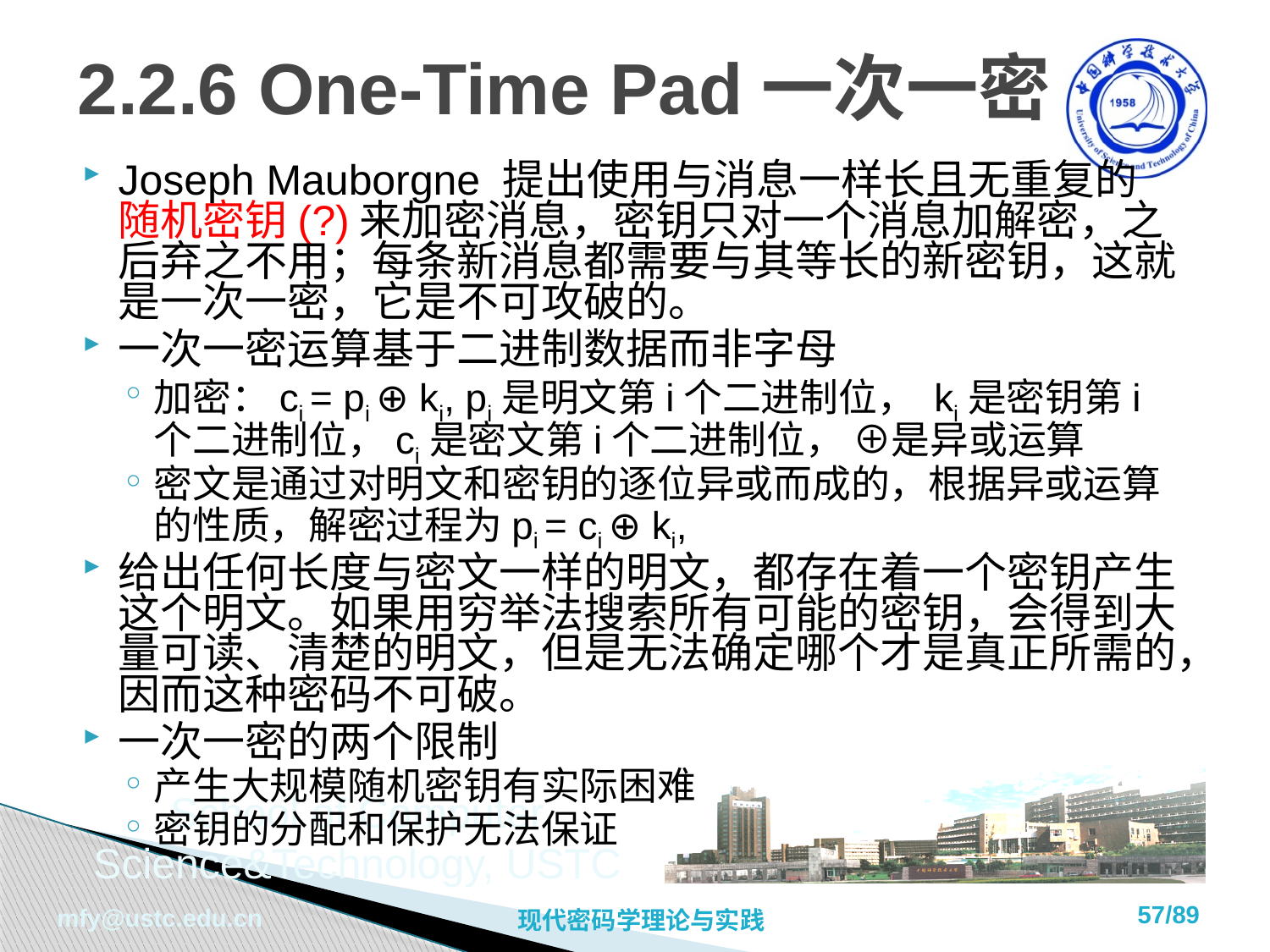

# 2.2.6 One-Time Pad一次一密
Joseph Mauborgne 提出使用与消息一样长且无重复的随机密钥(?)来加密消息，密钥只对一个消息加解密，之后弃之不用；每条新消息都需要与其等长的新密钥，这就是一次一密，它是不可攻破的。
一次一密运算基于二进制数据而非字母
加密：ci = pi ⊕ ki, pi是明文第i个二进制位， ki是密钥第i个二进制位，ci是密文第i个二进制位， ⊕是异或运算
密文是通过对明文和密钥的逐位异或而成的，根据异或运算的性质，解密过程为pi = ci ⊕ ki,
给出任何长度与密文一样的明文，都存在着一个密钥产生这个明文。如果用穷举法搜索所有可能的密钥，会得到大量可读、清楚的明文，但是无法确定哪个才是真正所需的，因而这种密码不可破。
一次一密的两个限制
产生大规模随机密钥有实际困难
密钥的分配和保护无法保证